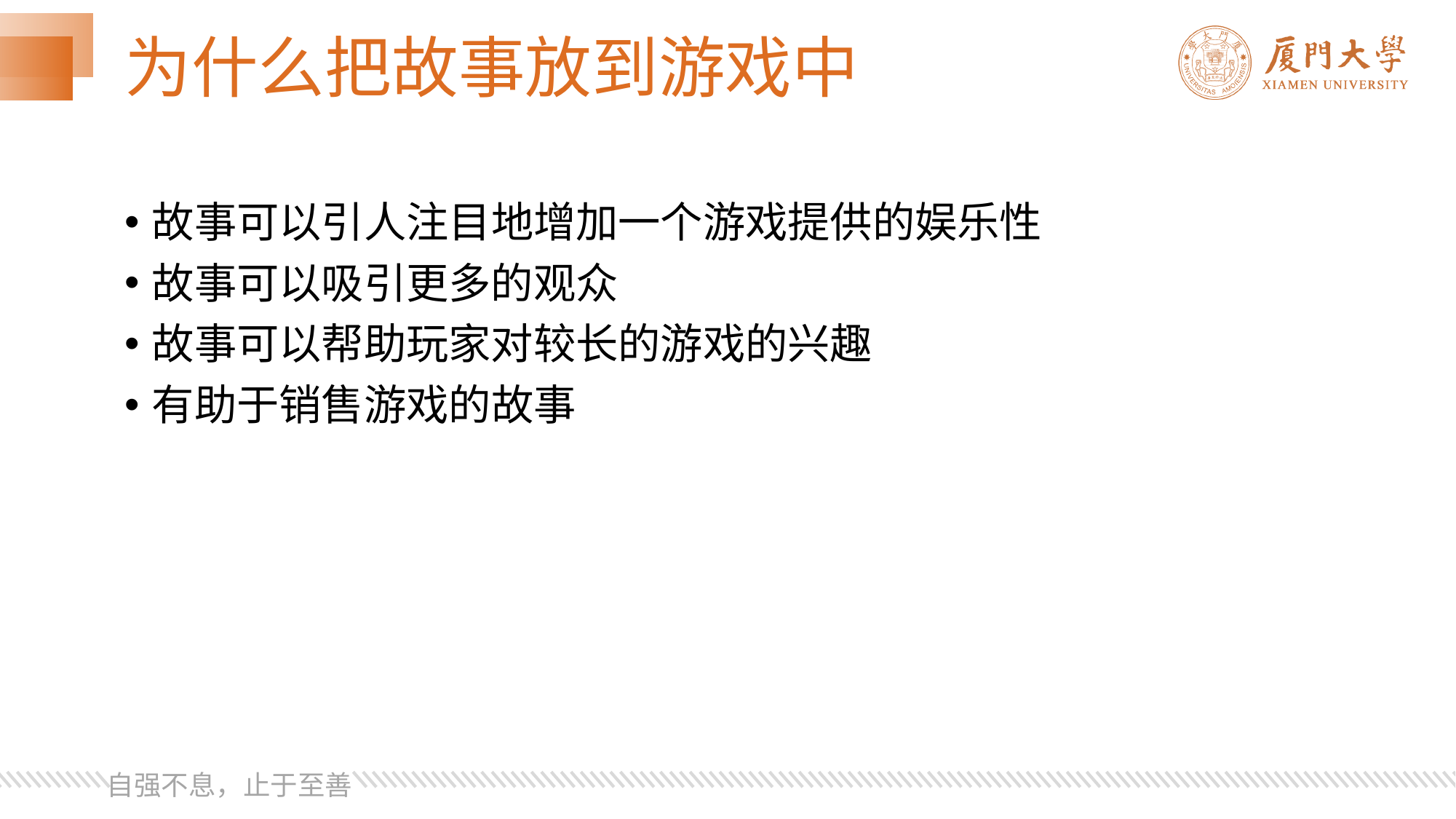

# 为什么把故事放到游戏中
故事可以引人注目地增加一个游戏提供的娱乐性
故事可以吸引更多的观众
故事可以帮助玩家对较长的游戏的兴趣
有助于销售游戏的故事